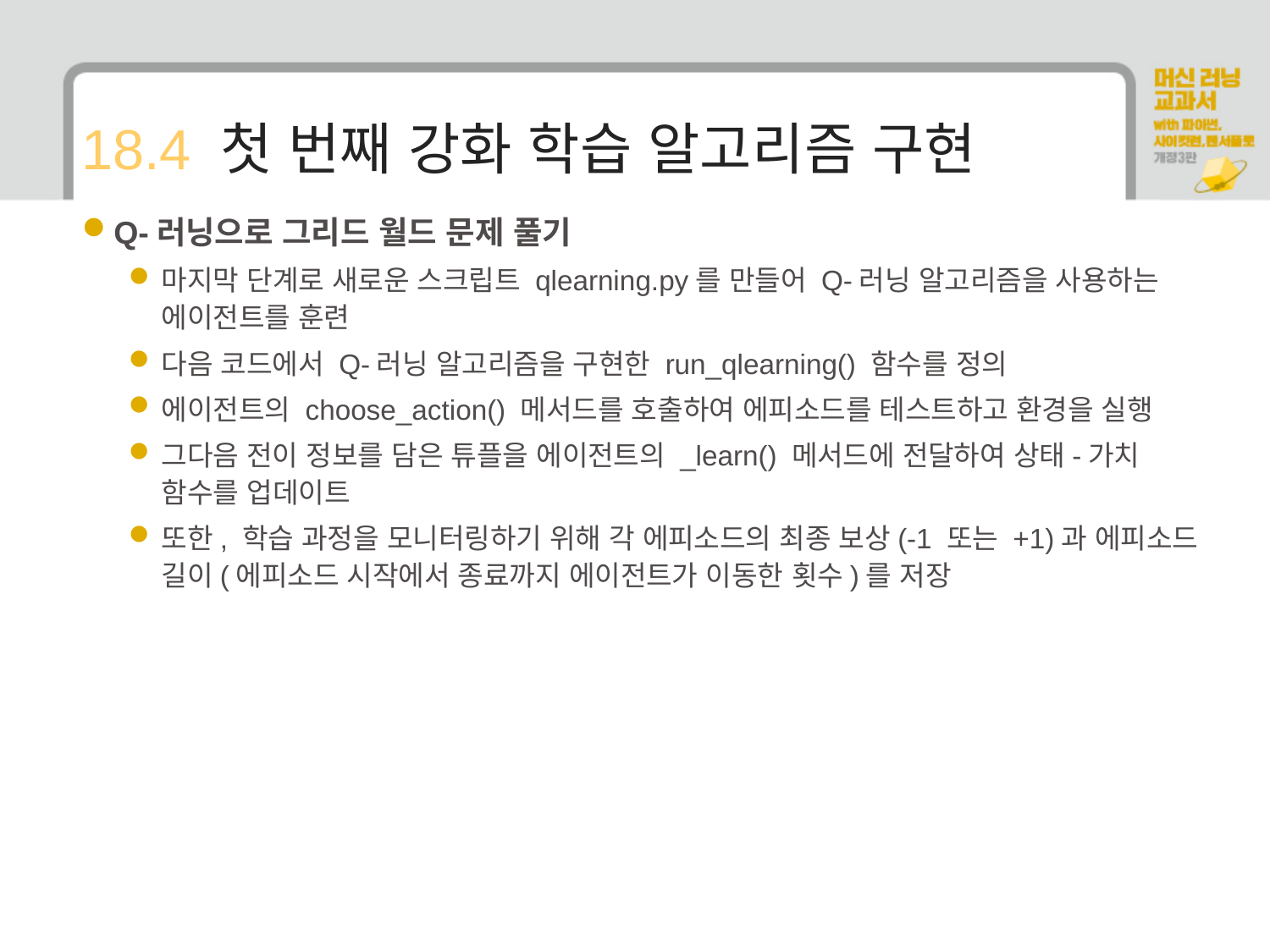

# 18.4 첫 번째 강화 학습 알고리즘 구현
Q-러닝으로 그리드 월드 문제 풀기
마지막 단계로 새로운 스크립트 qlearning.py를 만들어 Q-러닝 알고리즘을 사용하는 에이전트를 훈련
다음 코드에서 Q-러닝 알고리즘을 구현한 run_qlearning() 함수를 정의
에이전트의 choose_action() 메서드를 호출하여 에피소드를 테스트하고 환경을 실행
그다음 전이 정보를 담은 튜플을 에이전트의 _learn() 메서드에 전달하여 상태-가치 함수를 업데이트
또한, 학습 과정을 모니터링하기 위해 각 에피소드의 최종 보상(-1 또는 +1)과 에피소드 길이(에피소드 시작에서 종료까지 에이전트가 이동한 횟수)를 저장